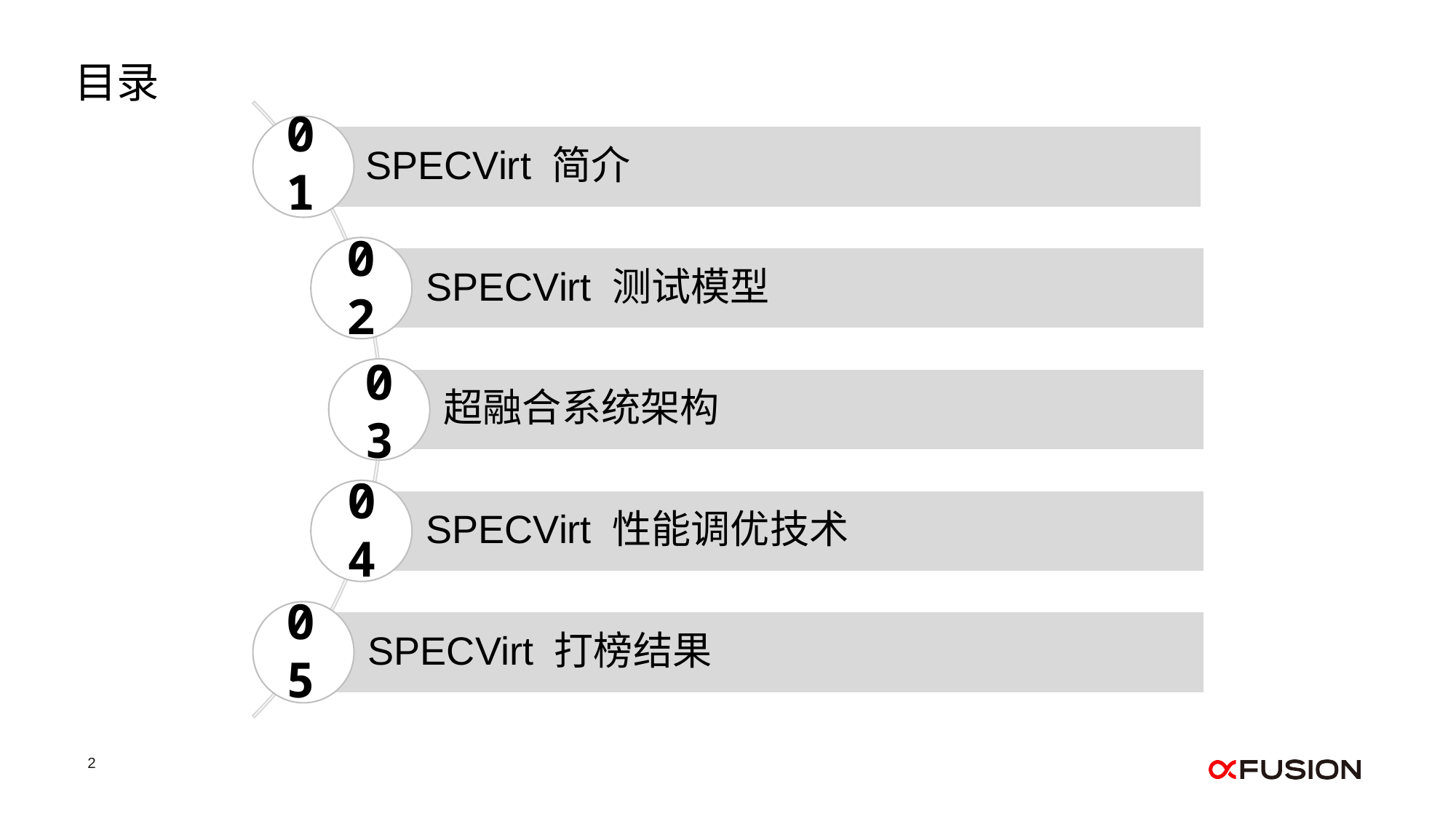

SPECVirt 简介

SPECVirt 测试模型

超融合系统架构

SPECVirt 性能调优技术

SPECVirt 打榜结果
目录
01
02
03
04
05